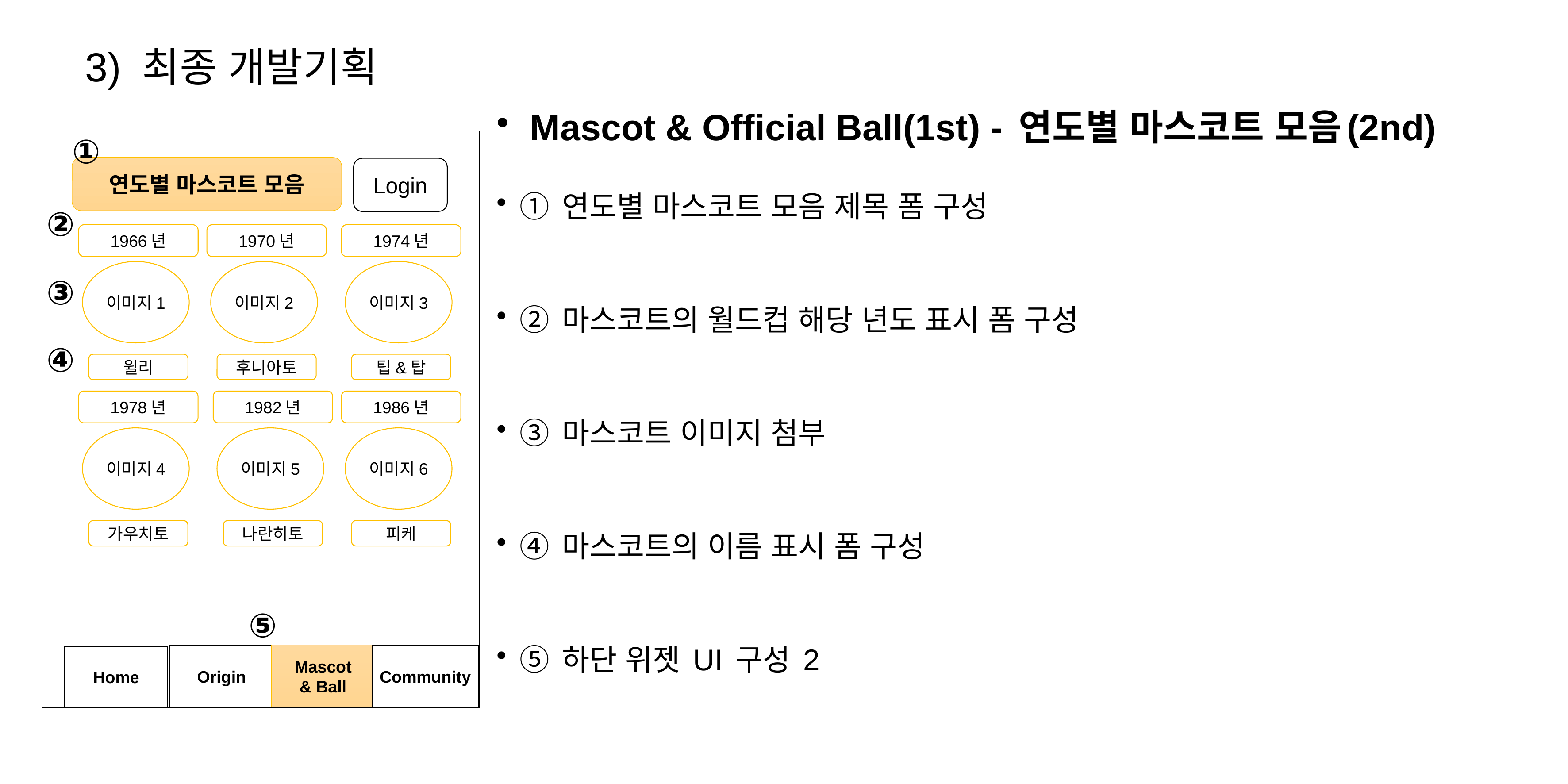

# 3) 최종 개발기획
 Mascot & Official Ball(1st) - 연도별 마스코트 모음(2nd)

① 연도별 마스코트 모음 제목 폼 구성

② 마스코트의 월드컵 해당 년도 표시 폼 구성

③ 마스코트 이미지 첨부

④ 마스코트의 이름 표시 폼 구성

⑤ 하단 위젯 UI 구성 2

①

연도별 마스코트 모음
Login
②
1966년
1970년
1974년
이미지1
이미지2
이미지3
③

④
윌리
후니아토
팁&탑
1978년
1982년
1986년
이미지4
이미지5
이미지6
가우치토
나란히토
피케
⑤
Origin
Mascot
& Ball
Community
Home